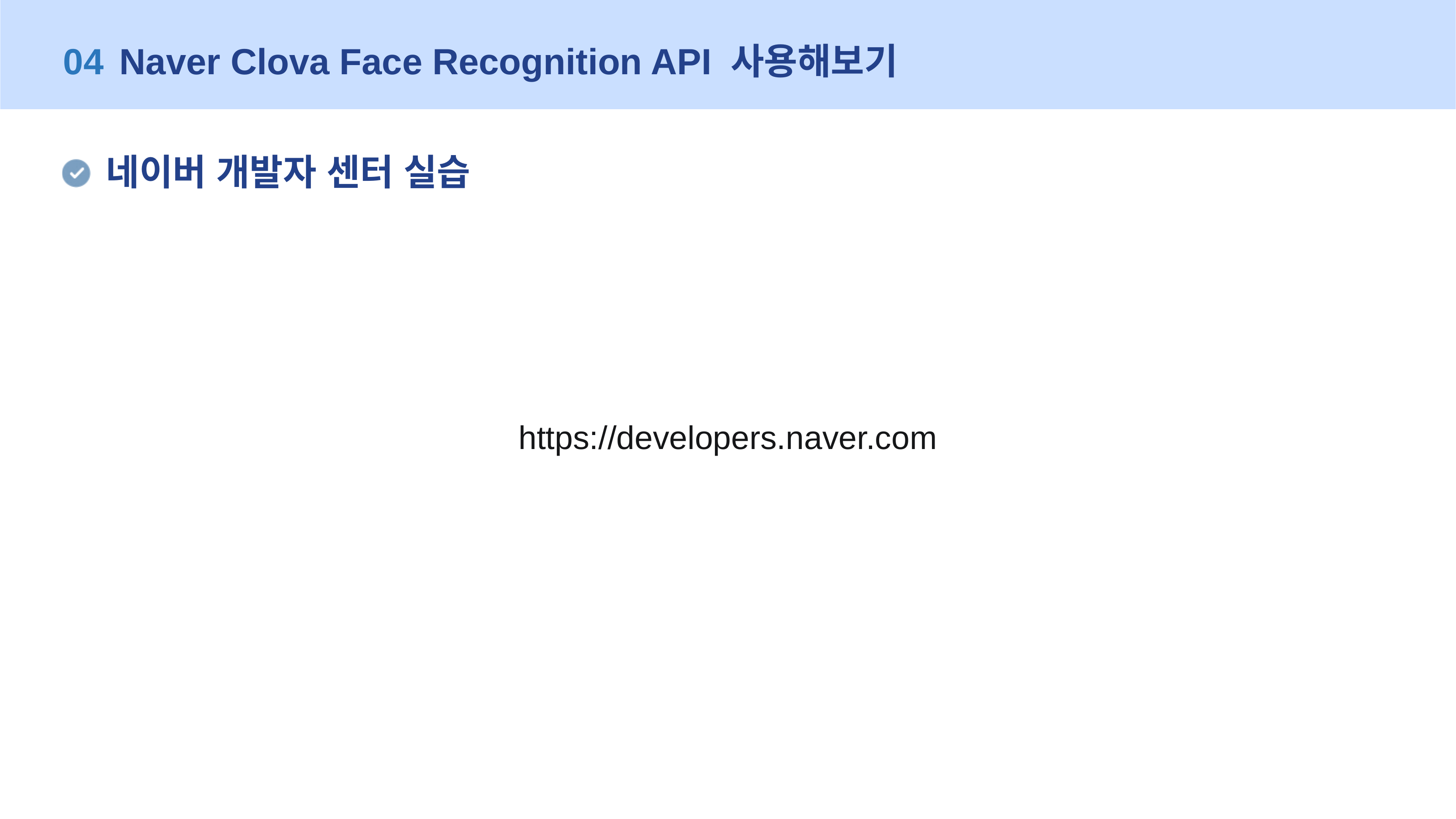

04
Naver Clova Face Recognition API 사용해보기
네이버 개발자 센터 실습
https://developers.naver.com